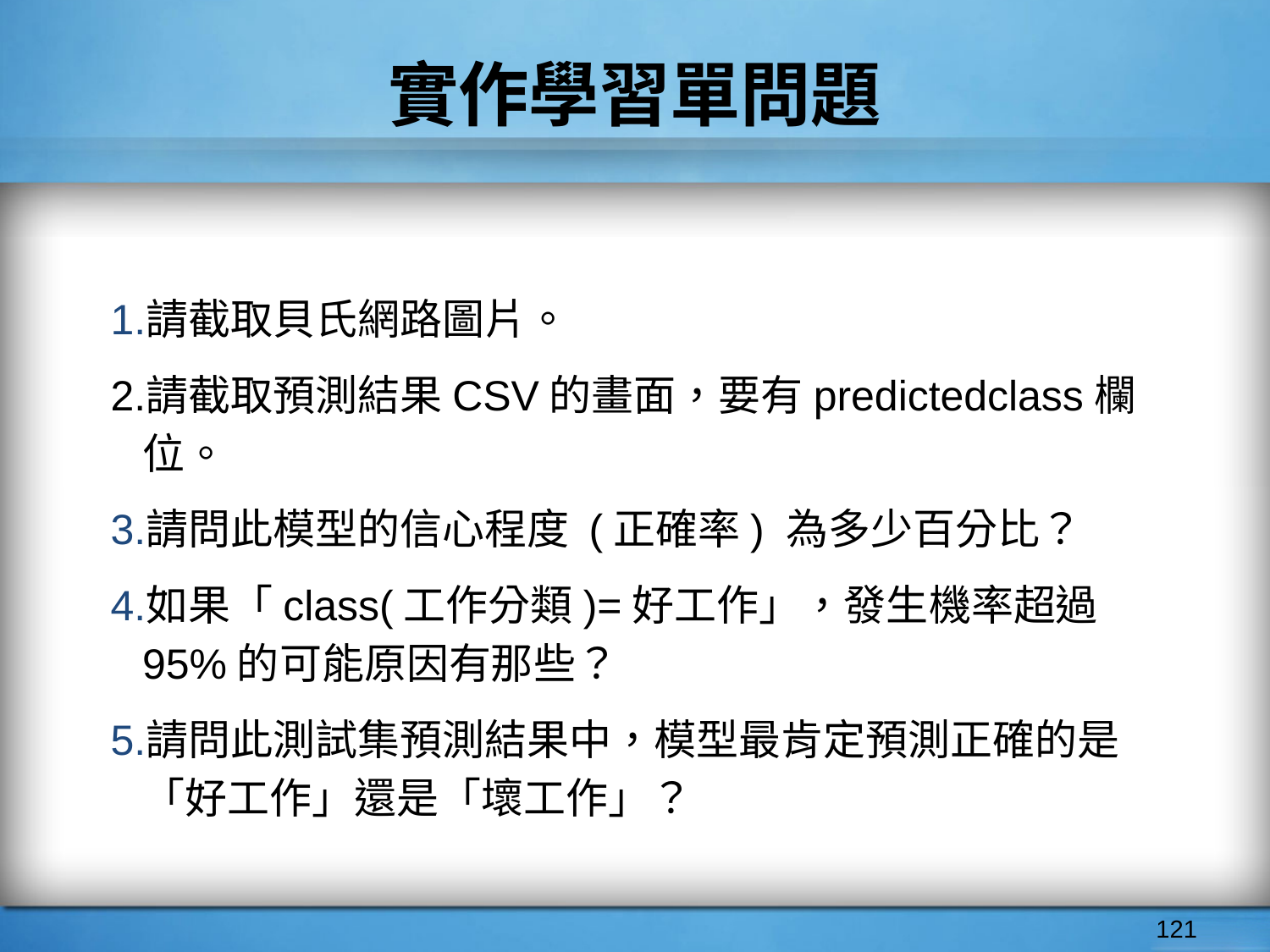

# 實作學習單問題
請截取貝氏網路圖片。
請截取預測結果CSV的畫面，要有predictedclass欄位。
請問此模型的信心程度 (正確率) 為多少百分比？
如果「class(工作分類)=好工作」，發生機率超過95%的可能原因有那些？
請問此測試集預測結果中，模型最肯定預測正確的是「好工作」還是「壞工作」？
121